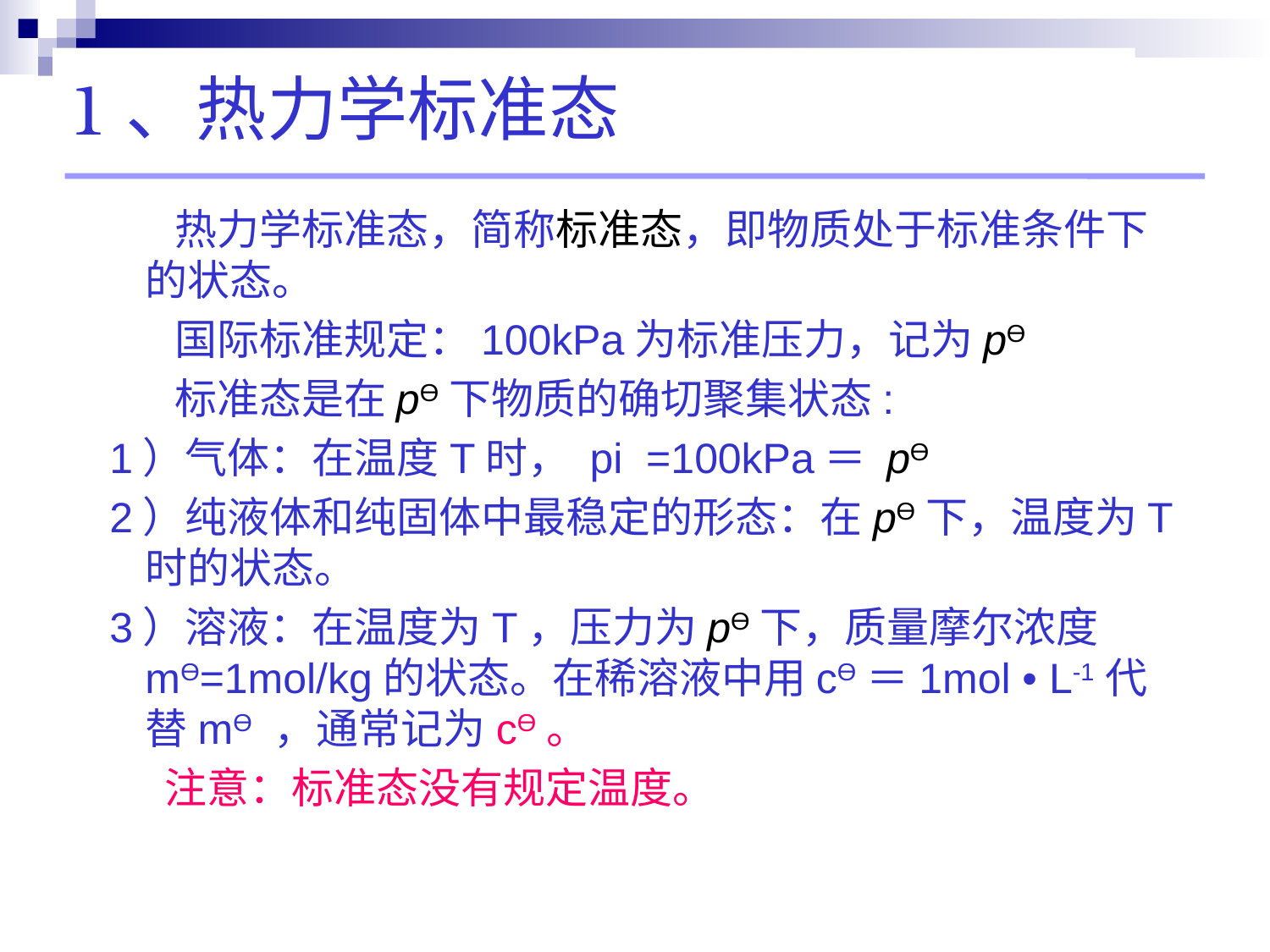

# 1、热力学标准态

       热力学标准态，简称标准态，即物质处于标准条件下的状态。
       国际标准规定：100kPa为标准压力，记为pӨ
       标准态是在pӨ下物质的确切聚集状态:
 1）气体：在温度T时， pi  =100kPa＝ pӨ
 2）纯液体和纯固体中最稳定的形态：在pӨ下，温度为T时的状态。
 3）溶液：在温度为T，压力为pӨ下，质量摩尔浓度mӨ=1mol/kg的状态。在稀溶液中用cӨ＝1mol • L-1代替mӨ ，通常记为cӨ。
      注意：标准态没有规定温度。